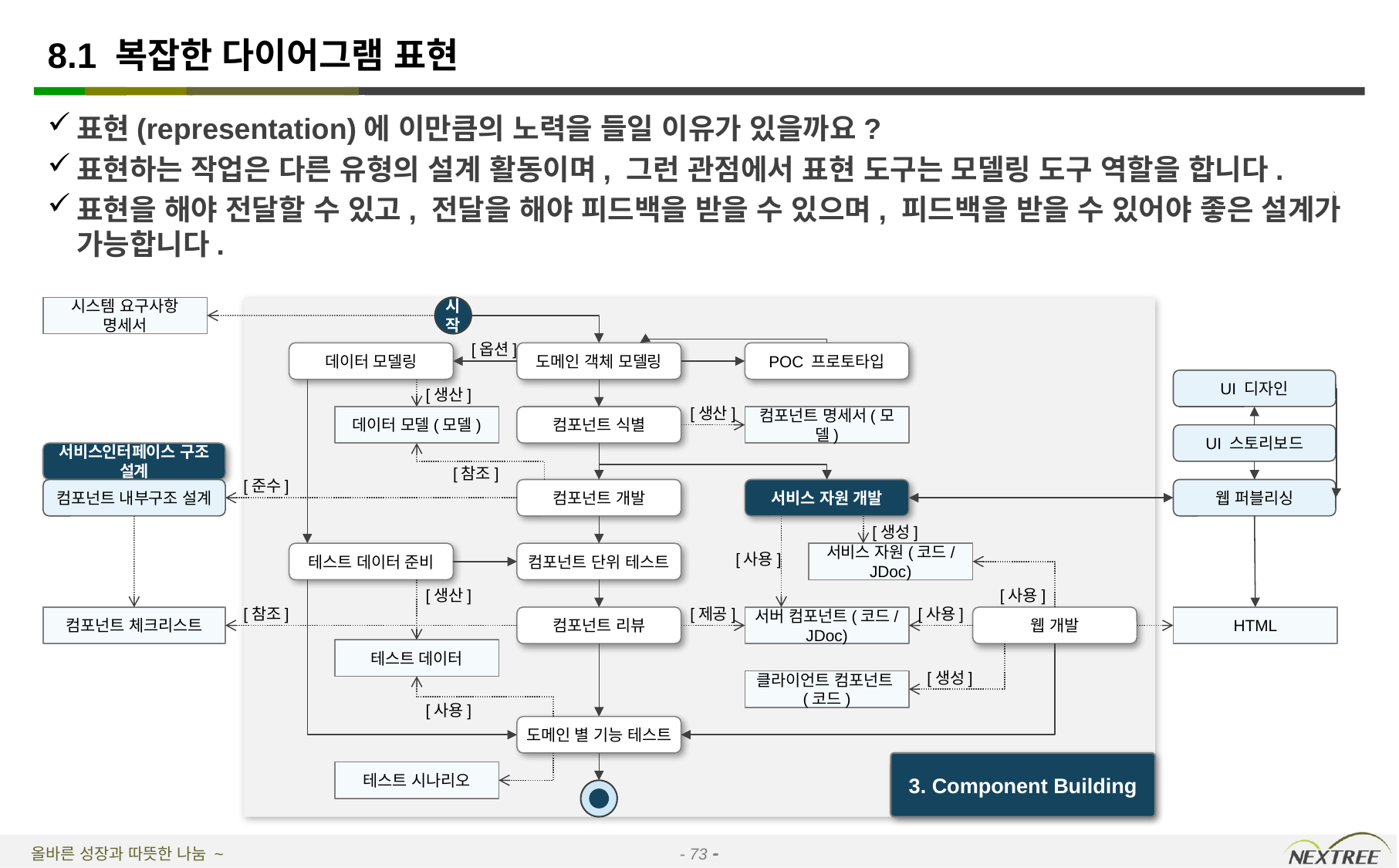

# 8.1 복잡한 다이어그램 표현
표현(representation)에 이만큼의 노력을 들일 이유가 있을까요?
표현하는 작업은 다른 유형의 설계 활동이며, 그런 관점에서 표현 도구는 모델링 도구 역할을 합니다.
표현을 해야 전달할 수 있고, 전달을 해야 피드백을 받을 수 있으며, 피드백을 받을 수 있어야 좋은 설계가 가능합니다.
시스템 요구사항 명세서

시작
[옵션]
데이터 모델링
도메인 객체 모델링

POC 프로토타입

UI 디자인
[생산]
[생산]
데이터 모델(모델)

컴포넌트 식별
컴포넌트 명세서(모델)
UI 스토리보드
서비스인터페이스 구조 설계
[참조]
[준수]
컴포넌트 내부구조 설계
컴포넌트 개발

서비스 자원 개발
웹 퍼블리싱

[생성]
테스트 데이터 준비

컴포넌트 단위 테스트
[사용]
서비스 자원(코드/JDoc)

[생산]
[사용]
[참조]
[제공]
[사용]
컴포넌트 체크리스트
컴포넌트 리뷰
서버 컴포넌트(코드/JDoc)

웹 개발

HTML

테스트 데이터

[생성]
클라이언트 컴포넌트(코드)
[사용]
도메인 별 기능 테스트

3. Component Building
테스트 시나리오